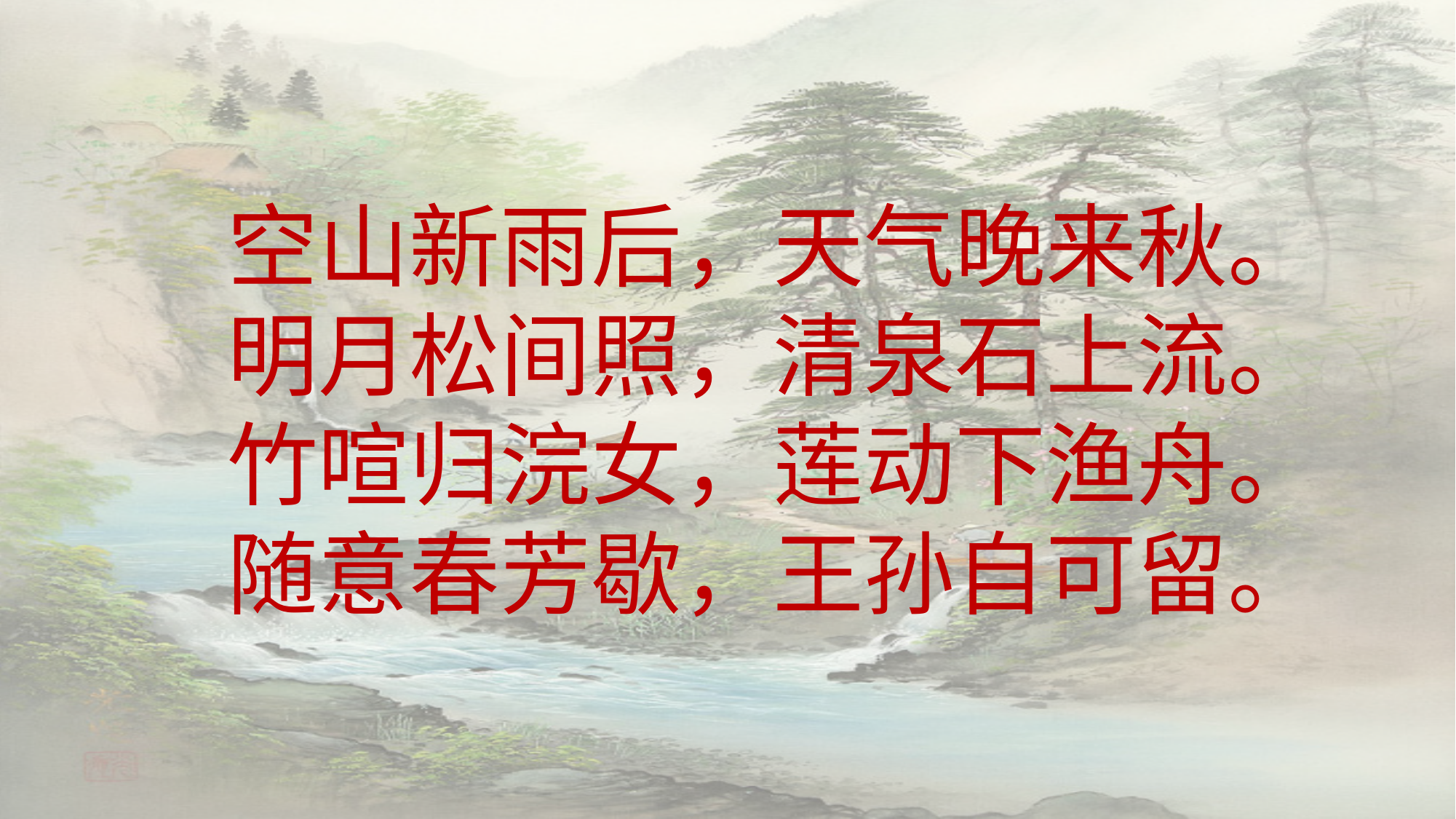

空山新雨后，天气晚来秋。
明月松间照，清泉石上流。
竹喧归浣女，莲动下渔舟。
随意春芳歇，王孙自可留。